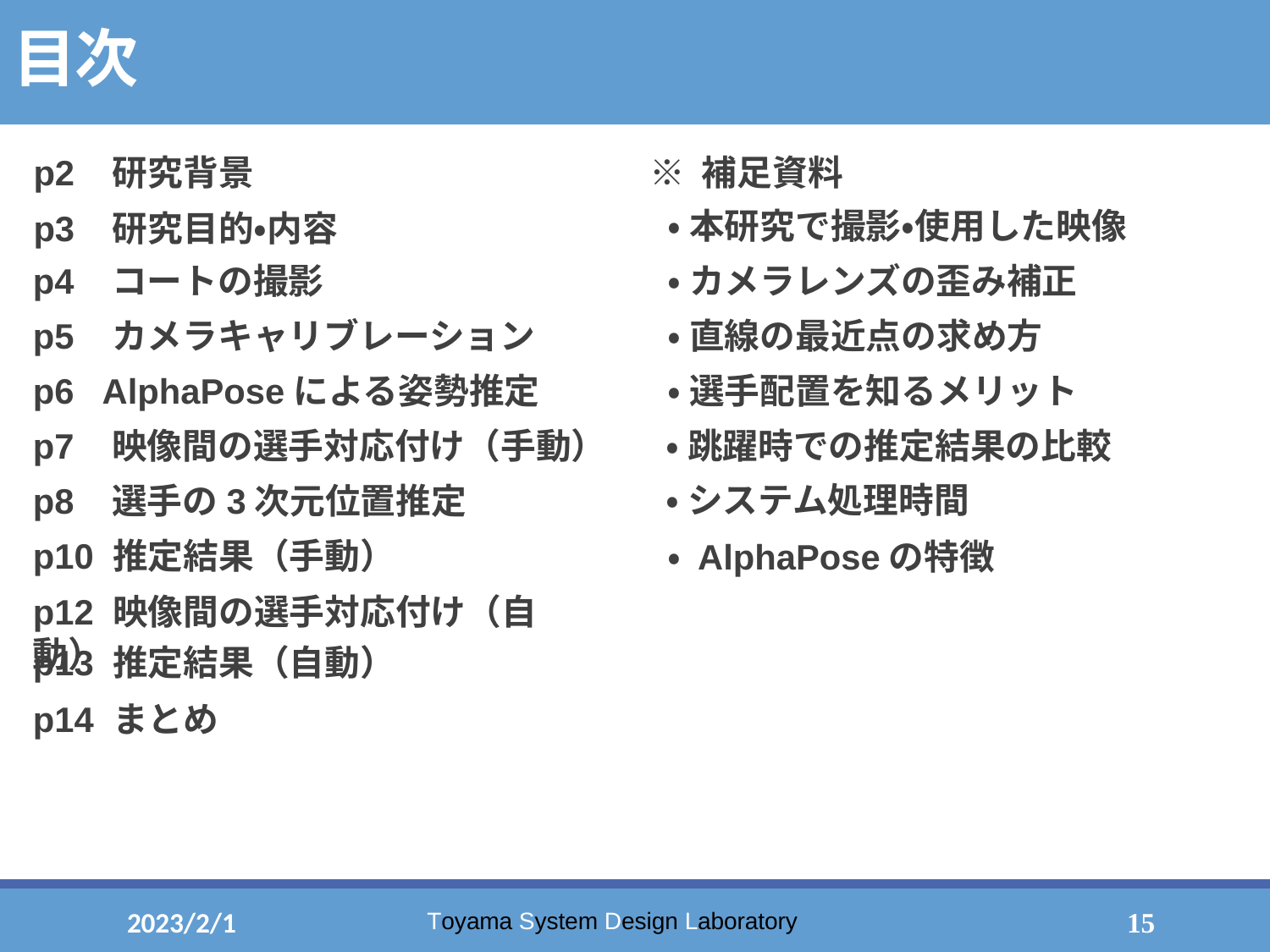

# 目次

p2   研究背景
※ 補足資料
・ 本研究で撮影・使用した映像
p3   研究目的・内容
・ カメラレンズの歪み補正
p4   コートの撮影
p5   カメラキャリブレーション
・ 直線の最近点の求め方
・ 選手配置を知るメリット
p6   AlphaPoseによる姿勢推定
p7   映像間の選手対応付け（手動）
・ 跳躍時での推定結果の比較
・ システム処理時間
p8   選手の3次元位置推定
p10  推定結果（手動）
・ AlphaPoseの特徴
p12  映像間の選手対応付け（自動）
p13  推定結果（自動）
p14  まとめ
2023/2/1
15